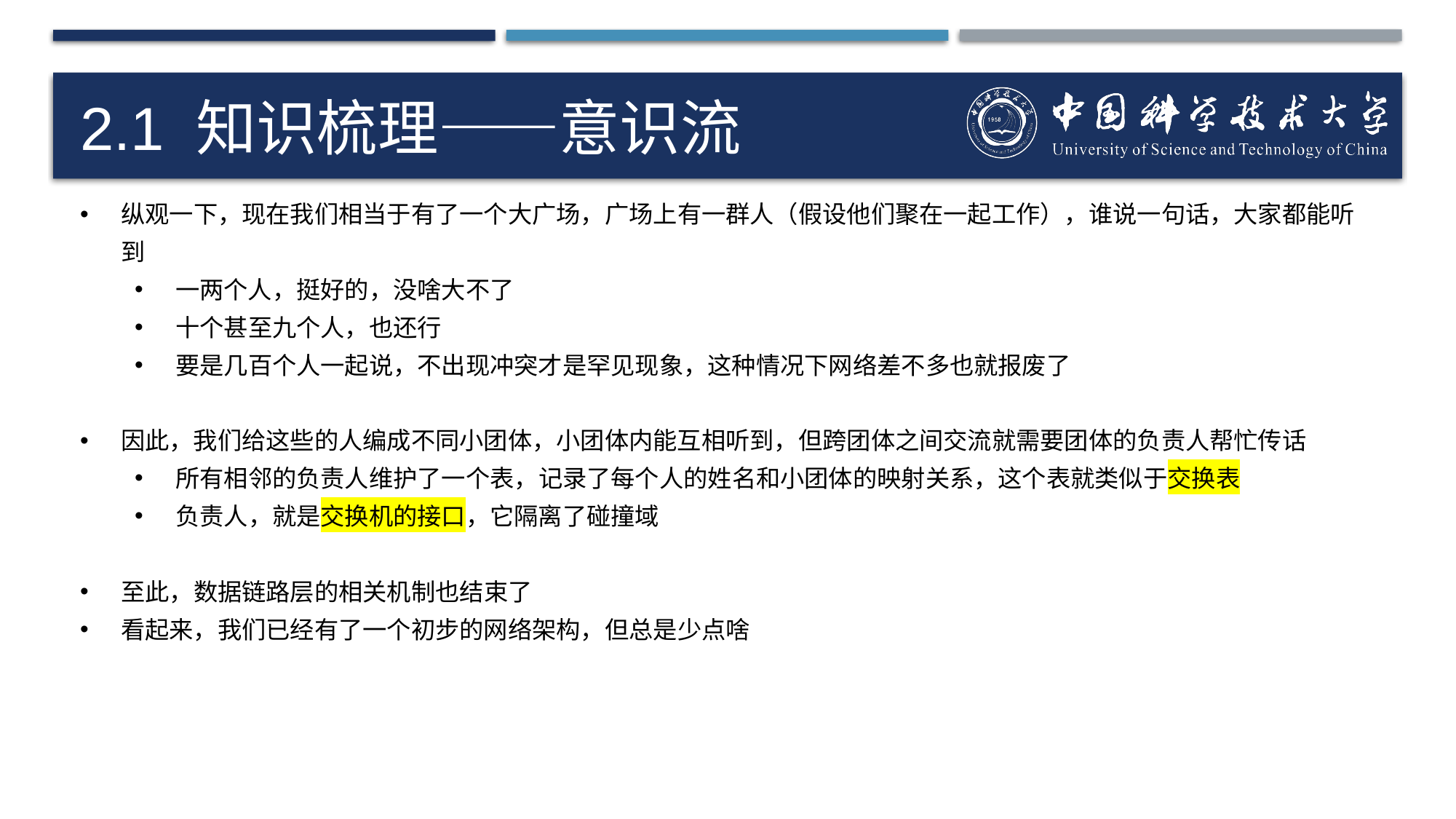

# 2.1 知识梳理——意识流
纵观一下，现在我们相当于有了一个大广场，广场上有一群人（假设他们聚在一起工作），谁说一句话，大家都能听到
一两个人，挺好的，没啥大不了
十个甚至九个人，也还行
要是几百个人一起说，不出现冲突才是罕见现象，这种情况下网络差不多也就报废了

因此，我们给这些的人编成不同小团体，小团体内能互相听到，但跨团体之间交流就需要团体的负责人帮忙传话
所有相邻的负责人维护了一个表，记录了每个人的姓名和小团体的映射关系，这个表就类似于交换表
负责人，就是交换机的接口，它隔离了碰撞域

至此，数据链路层的相关机制也结束了
看起来，我们已经有了一个初步的网络架构，但总是少点啥